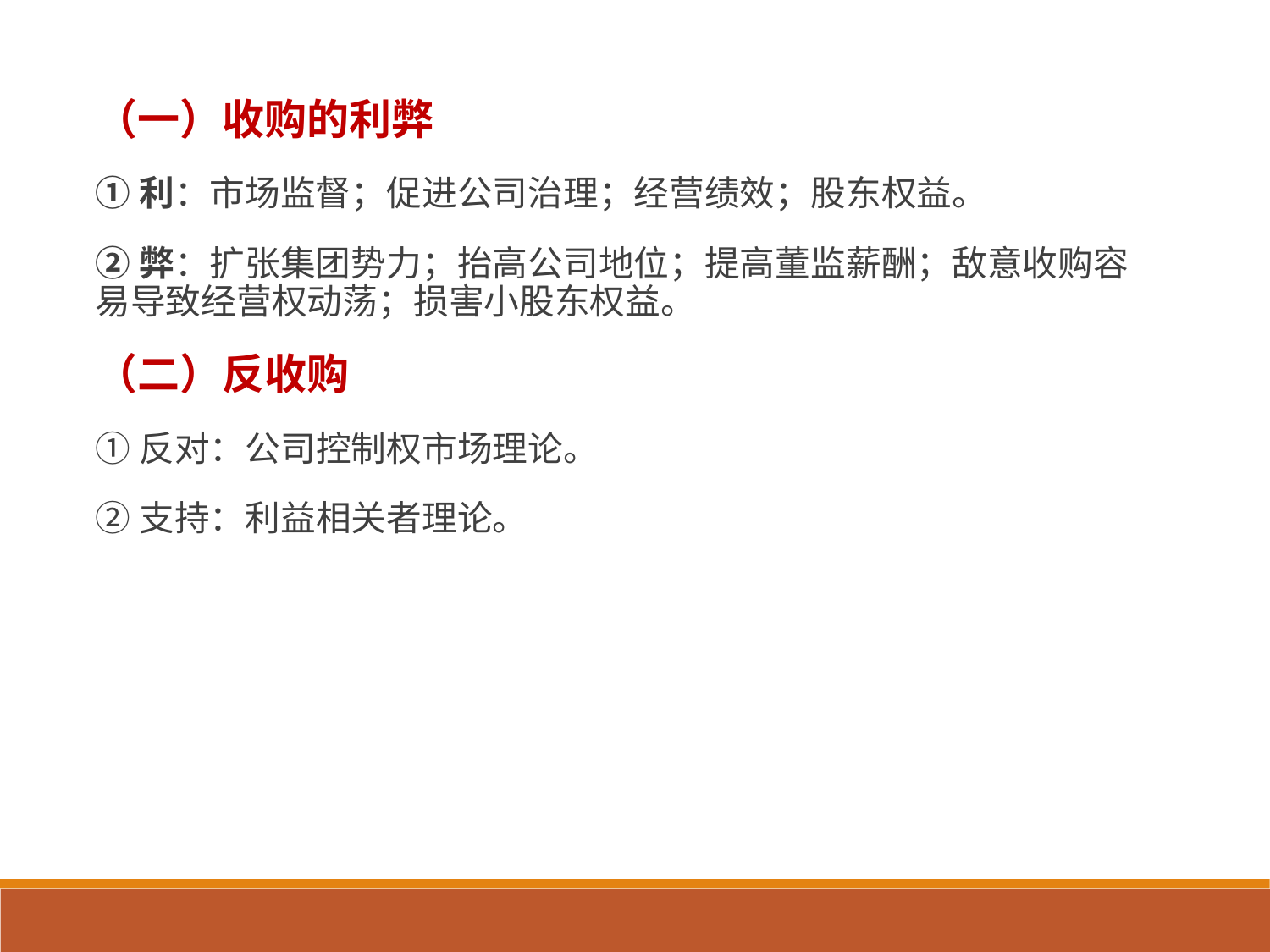

（一）收购的利弊
①利：市场监督；促进公司治理；经营绩效；股东权益。
②弊：扩张集团势力；抬高公司地位；提高董监薪酬；敌意收购容易导致经营权动荡；损害小股东权益。
（二）反收购
①反对：公司控制权市场理论。
②支持：利益相关者理论。